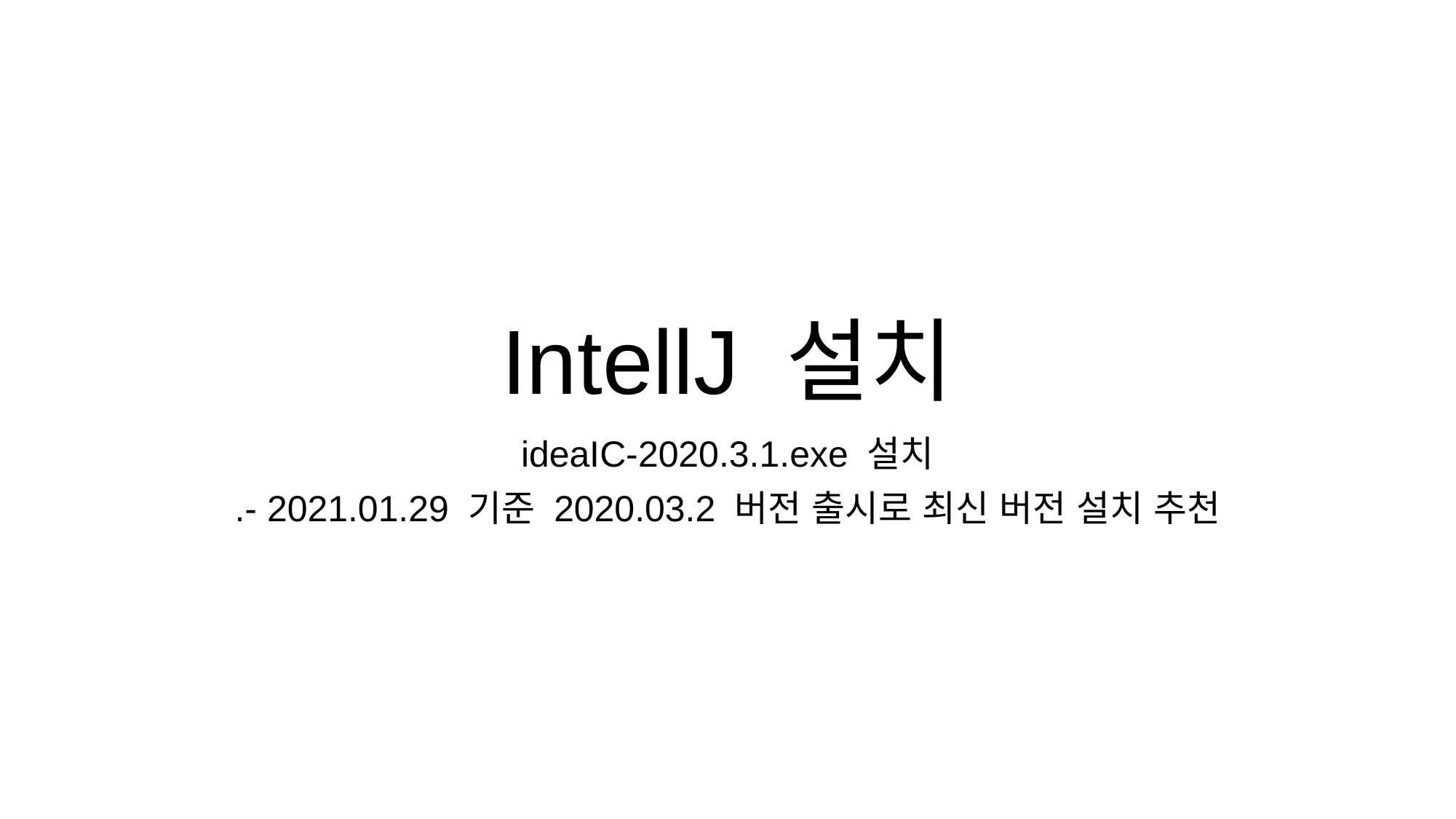

# IntellJ 설치
ideaIC-2020.3.1.exe 설치
.- 2021.01.29 기준 2020.03.2 버전 출시로 최신 버전 설치 추천